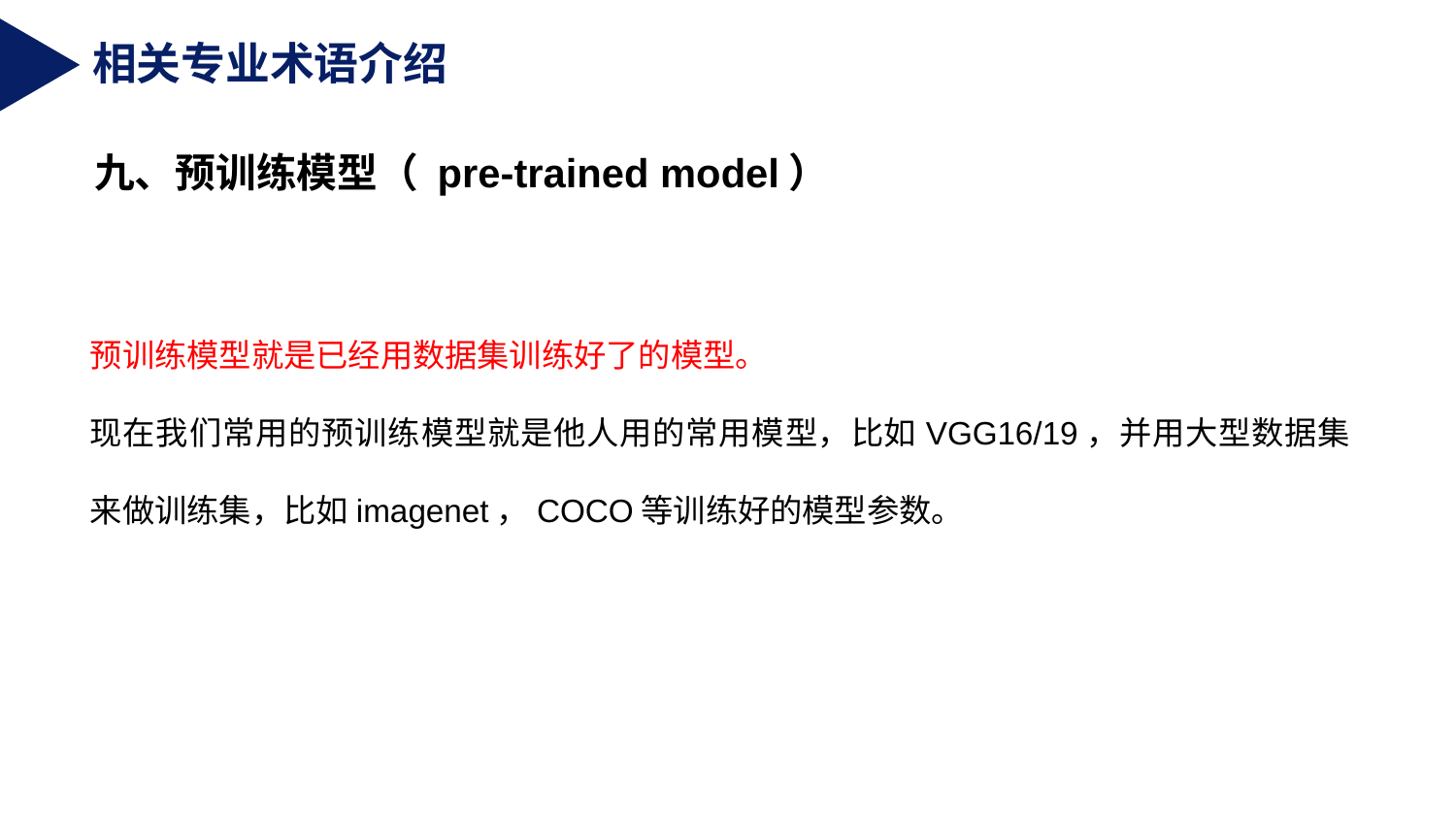

相关专业术语介绍
九、预训练模型（ pre-trained model）
预训练模型就是已经用数据集训练好了的模型。
现在我们常用的预训练模型就是他人用的常用模型，比如VGG16/19，并用大型数据集来做训练集，比如imagenet，COCO等训练好的模型参数。